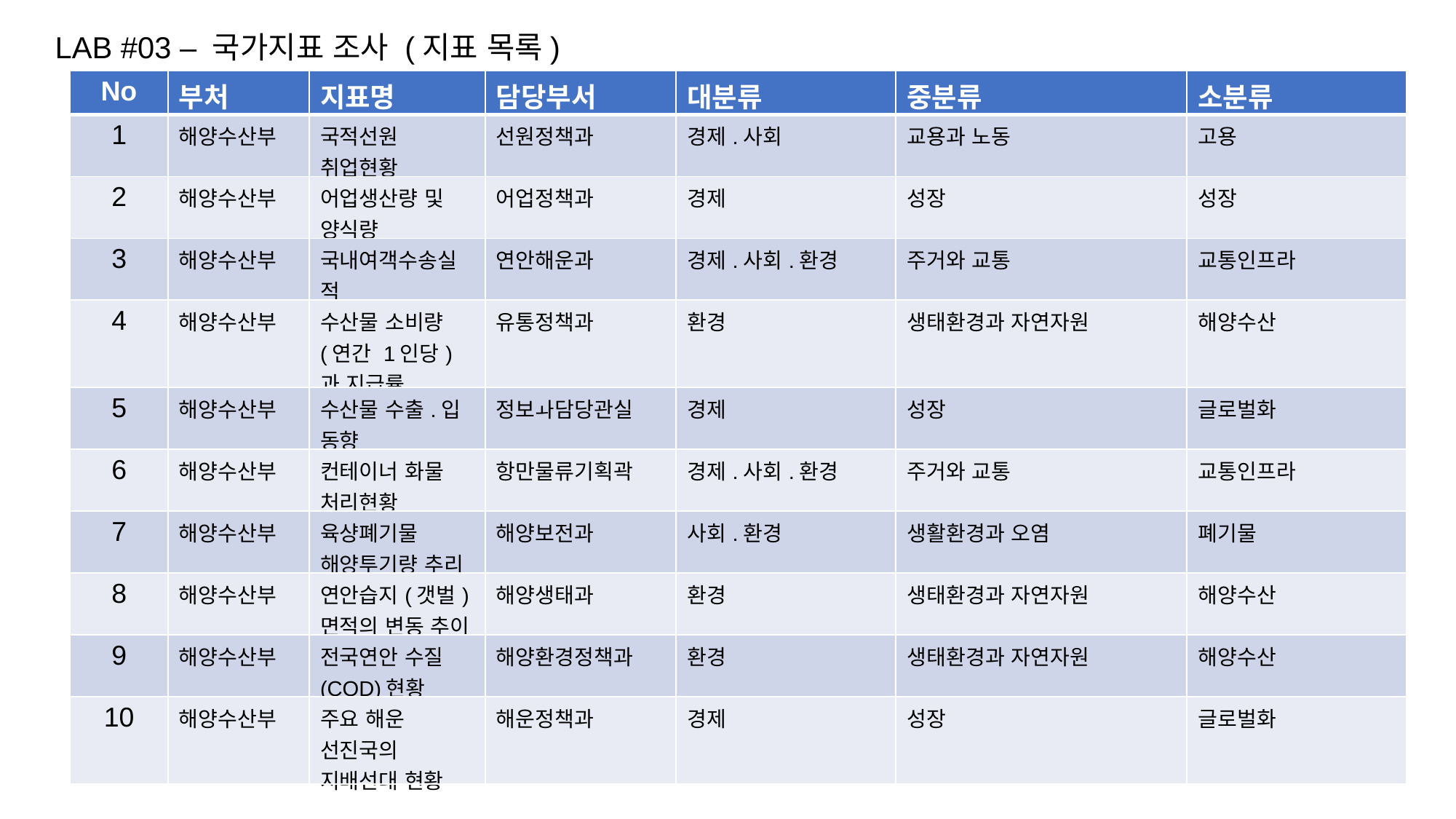

LAB #03 – 국가지표 조사 (지표 목록)
| No | 부처 | 지표명 | 담당부서 | 대분류 | 중분류 | 소분류 |
| --- | --- | --- | --- | --- | --- | --- |
| 1 | 해양수산부 | 국적선원 취업현황 | 선원정책과 | 경제.사회 | 교용과 노동 | 고용 |
| 2 | 해양수산부 | 어업생산량 및 양식량 | 어업정책과 | 경제 | 성장 | 성장 |
| 3 | 해양수산부 | 국내여객수송실적 | 연안해운과 | 경제.사회.환경 | 주거와 교통 | 교통인프라 |
| 4 | 해양수산부 | 수산물 소비량(연간 1인당)과 지급률 | 유통정책과 | 환경 | 생태환경과 자연자원 | 해양수산 |
| 5 | 해양수산부 | 수산물 수출.입 동향 | 정보ㅘ담당관실 | 경제 | 성장 | 글로벌화 |
| 6 | 해양수산부 | 컨테이너 화물 처리현황 | 항만물류기획곽 | 경제.사회.환경 | 주거와 교통 | 교통인프라 |
| 7 | 해양수산부 | 육샹폐기물 해양투기량 추리 | 해양보전과 | 사회.환경 | 생활환경과 오염 | 폐기물 |
| 8 | 해양수산부 | 연안습지(갯벌)면적의 변동 추이 | 해양생태과 | 환경 | 생태환경과 자연자원 | 해양수산 |
| 9 | 해양수산부 | 전국연안 수질(COD)현황 | 해양환경정책과 | 환경 | 생태환경과 자연자원 | 해양수산 |
| 10 | 해양수산부 | 주요 해운 선진국의 지배선대 현황 | 해운정책과 | 경제 | 성장 | 글로벌화 |